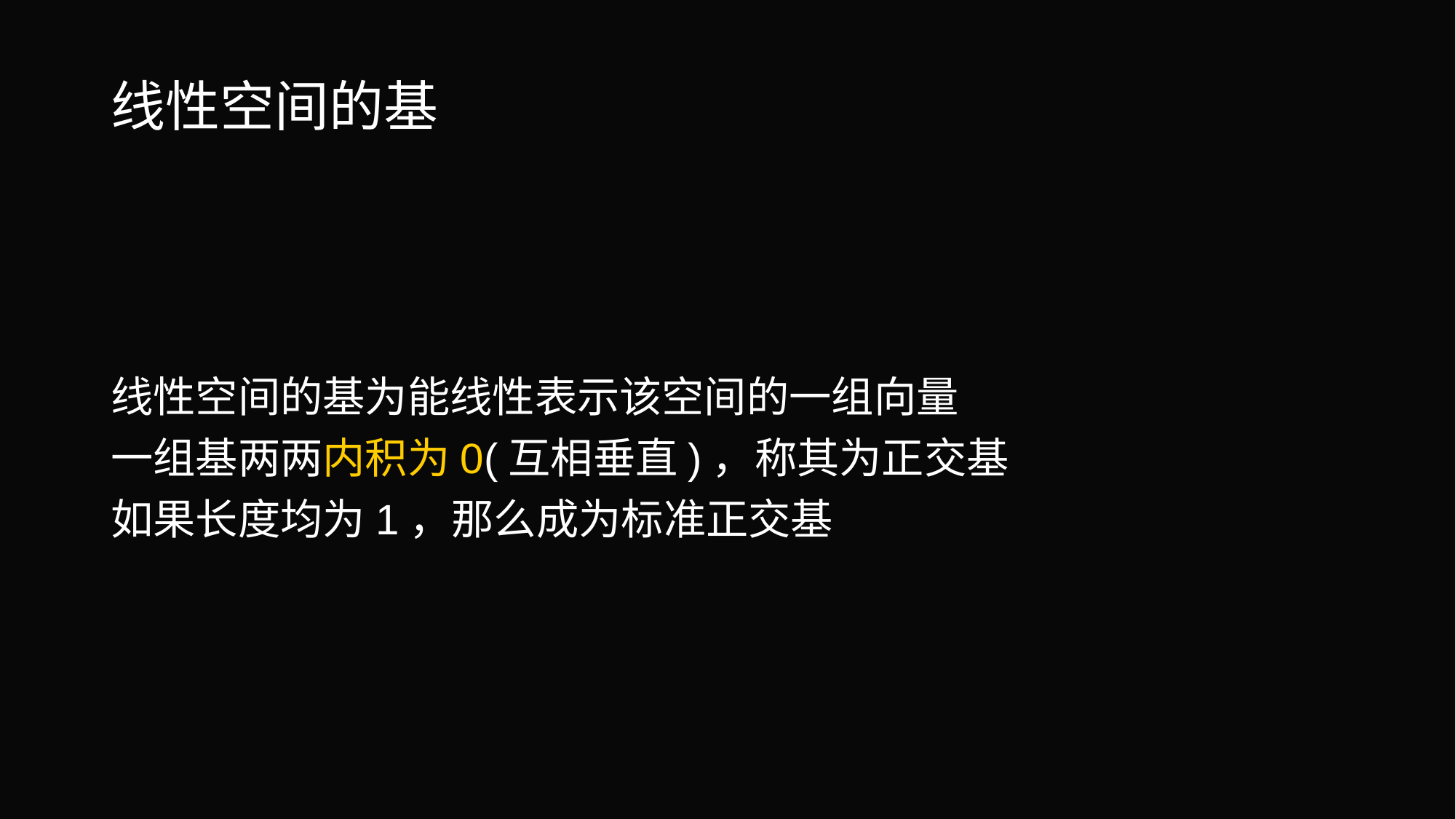

# 线性空间的基
线性空间的基为能线性表示该空间的一组向量
一组基两两内积为0(互相垂直)，称其为正交基
如果长度均为1，那么成为标准正交基